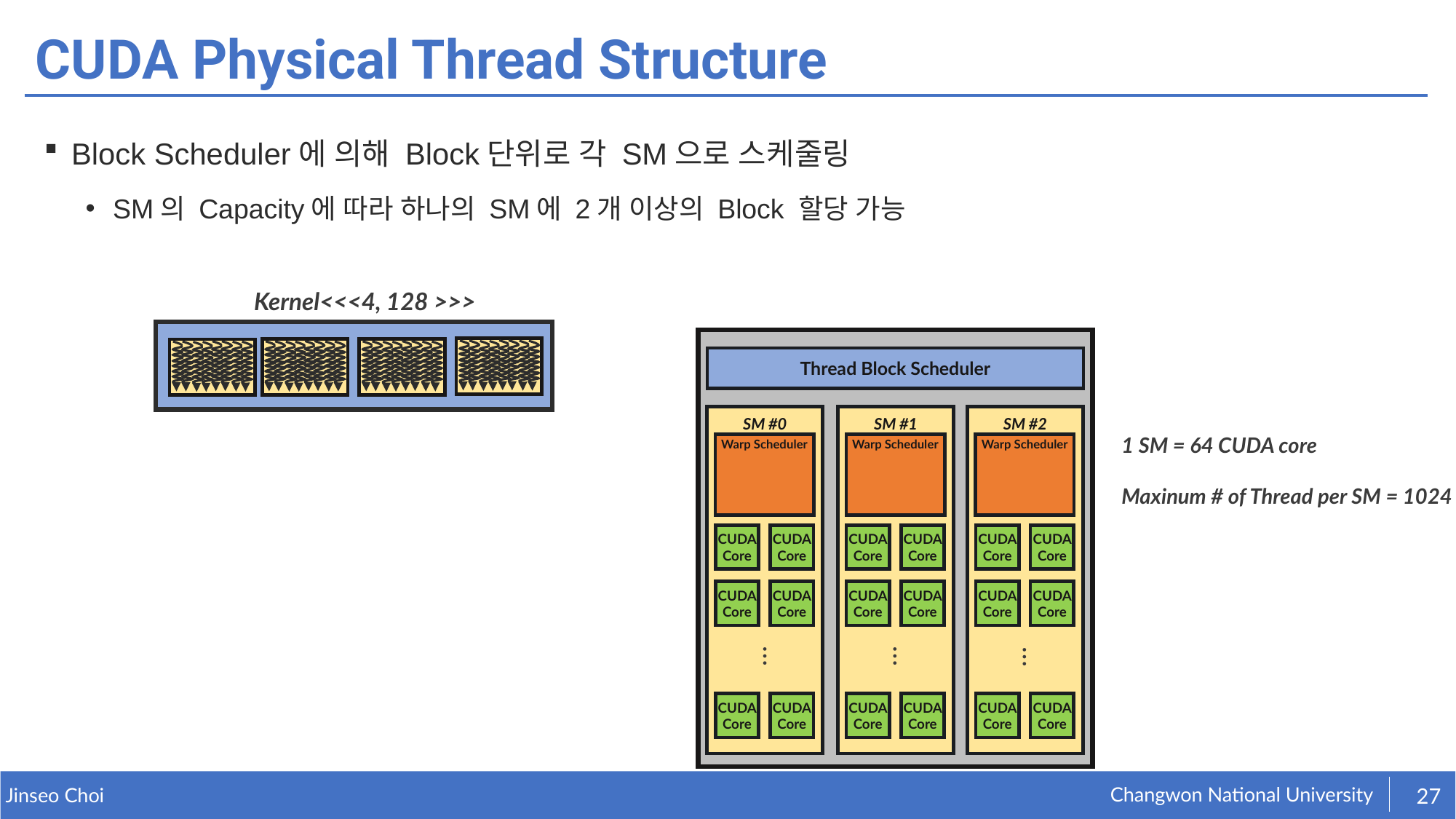

# CUDA Physical Thread Structure

Block Scheduler에 의해 Block단위로 각 SM으로 스케줄링
SM의 Capacity에 따라 하나의 SM에 2개 이상의 Block 할당 가능

Kernel<<<4, 128 >>>

Thread Block Scheduler
SM #0

SM #1

SM #2

1 SM = 64 CUDA core

Maxinum # of Thread per SM = 1024
Warp Scheduler

Warp Scheduler

Warp Scheduler

CUDA Core
CUDA Core
CUDA Core
CUDA Core
CUDA Core
CUDA Core
CUDA Core
CUDA Core
CUDA Core
CUDA Core
CUDA Core
CUDA Core
…
…
…
CUDA Core
CUDA Core
CUDA Core
CUDA Core
CUDA Core
CUDA Core
27